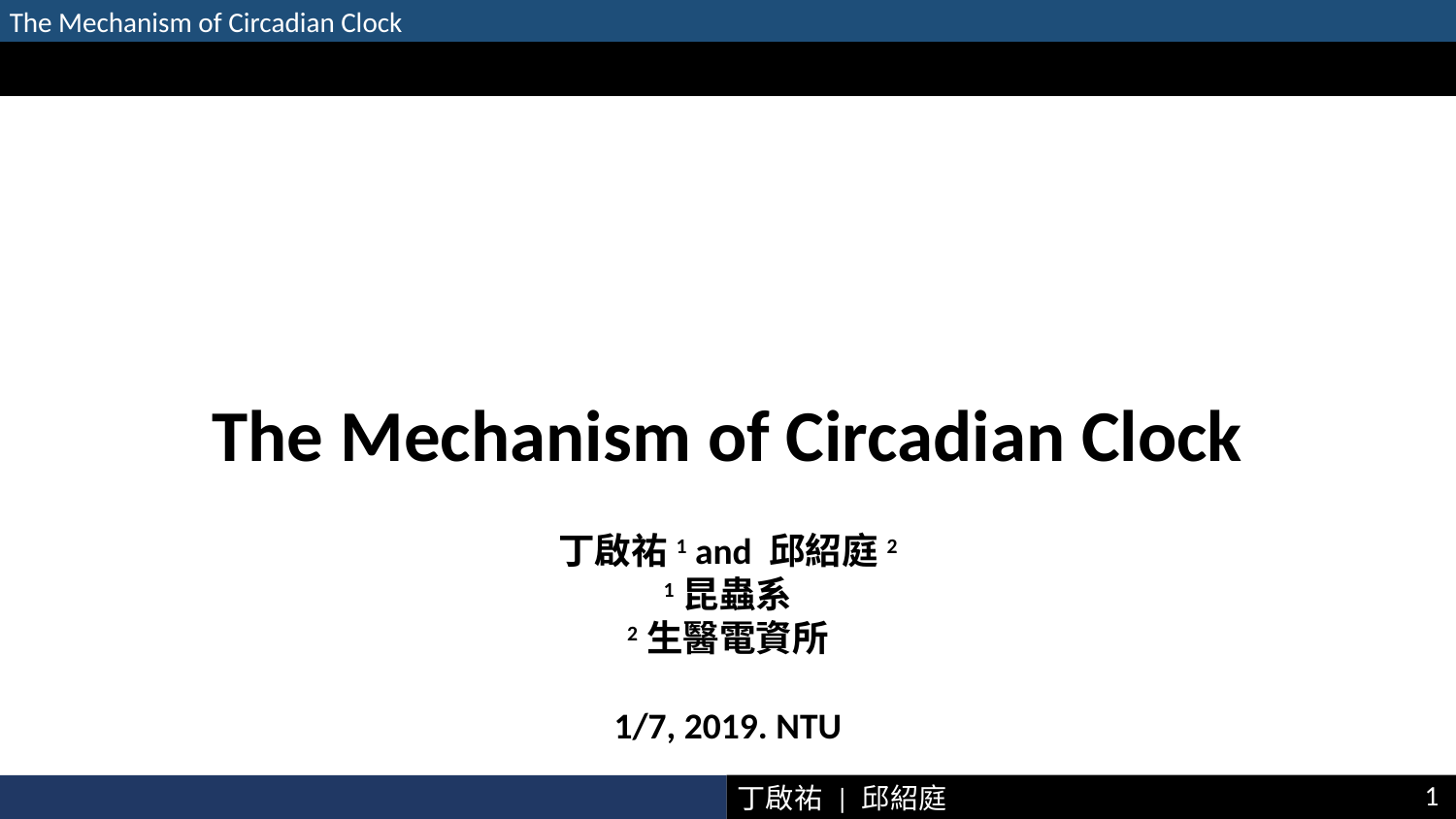

The Mechanism of Circadian Clock
丁啟祐1 and 邱紹庭2
1昆蟲系
2生醫電資所

1/7, 2019. NTU

1